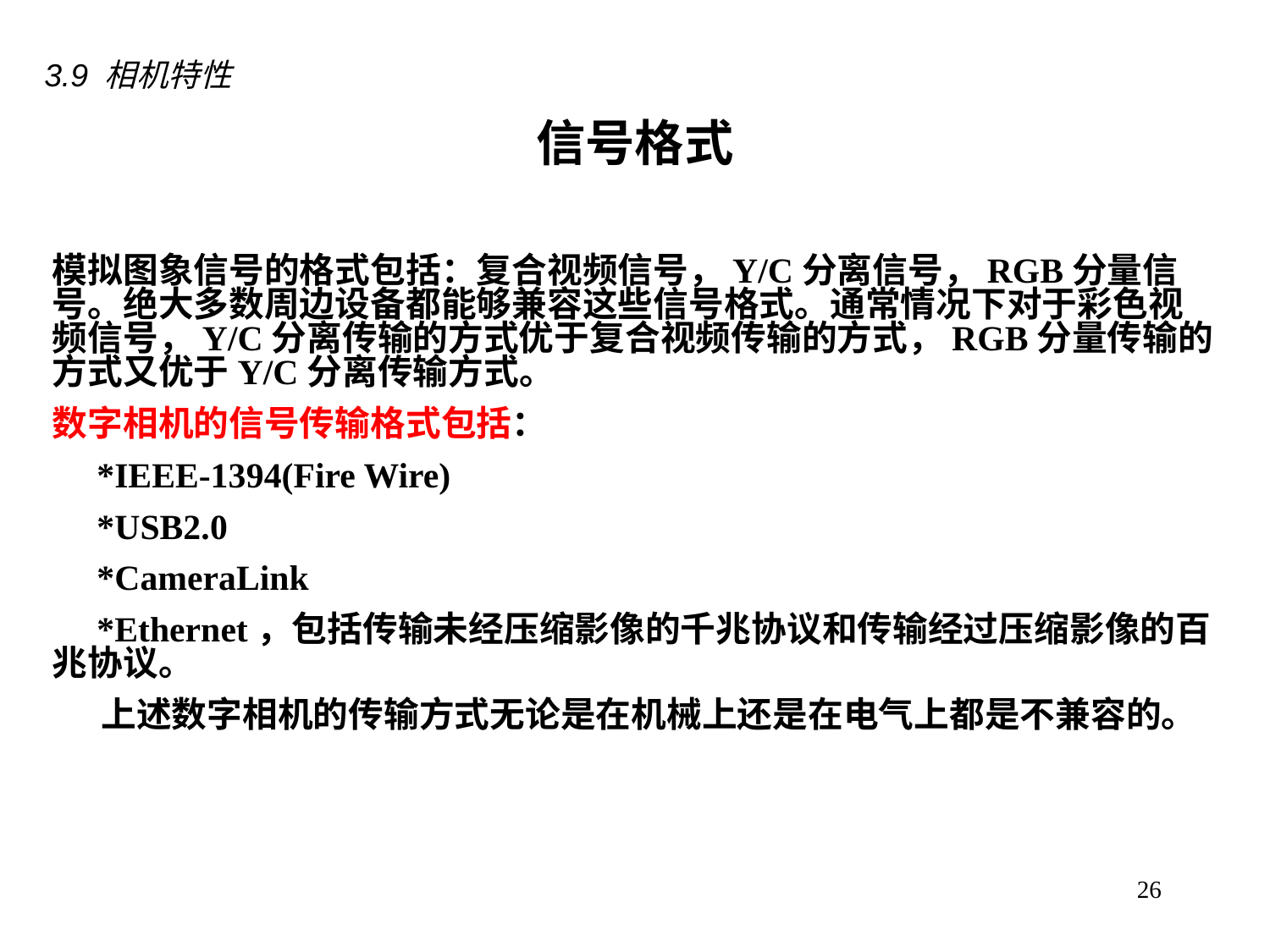

3.9 相机特性
信号格式
模拟图象信号的格式包括：复合视频信号，Y/C分离信号，RGB分量信号。绝大多数周边设备都能够兼容这些信号格式。通常情况下对于彩色视频信号，Y/C分离传输的方式优于复合视频传输的方式，RGB分量传输的方式又优于Y/C分离传输方式。
数字相机的信号传输格式包括：
     *IEEE-1394(Fire Wire)
     *USB2.0
     *CameraLink
     *Ethernet，包括传输未经压缩影像的千兆协议和传输经过压缩影像的百兆协议。
     上述数字相机的传输方式无论是在机械上还是在电气上都是不兼容的。
26